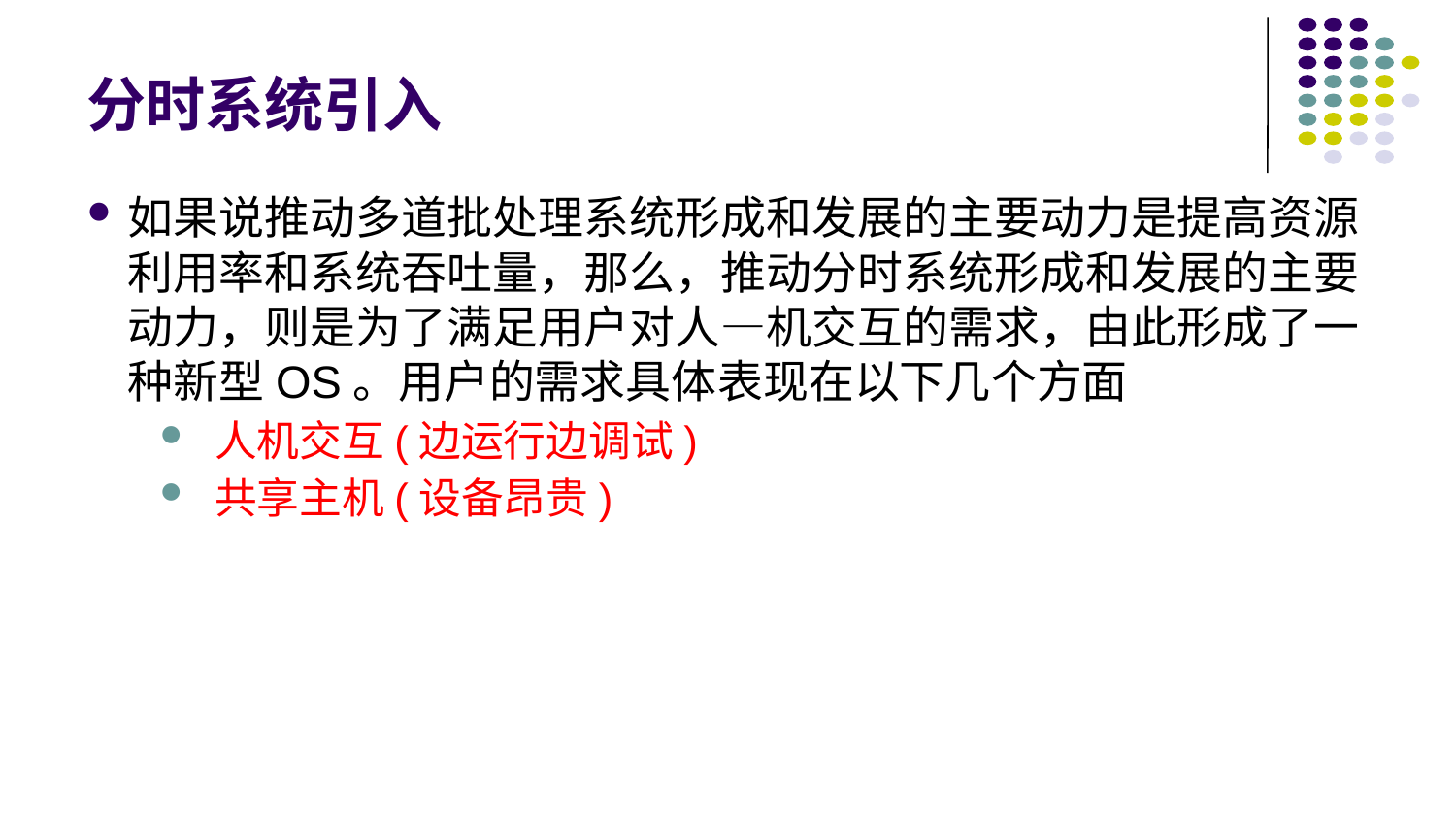

# 分时系统引入
如果说推动多道批处理系统形成和发展的主要动力是提高资源利用率和系统吞吐量，那么，推动分时系统形成和发展的主要动力，则是为了满足用户对人—机交互的需求，由此形成了一种新型OS。用户的需求具体表现在以下几个方面
人机交互(边运行边调试)
共享主机(设备昂贵)
29